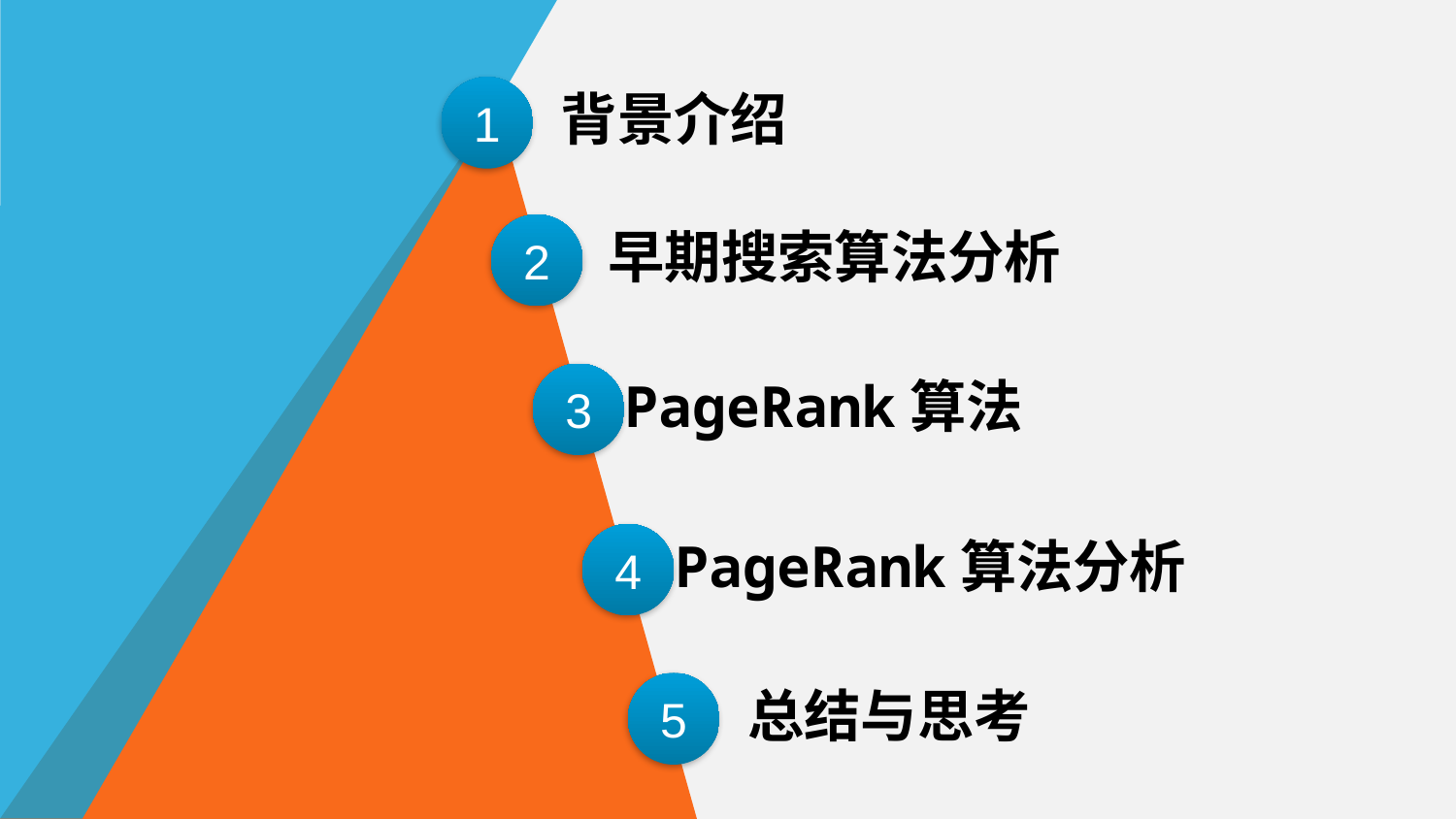

1
背景介绍
2
早期搜索算法分析
3
PageRank算法
4
PageRank算法分析
5
总结与思考